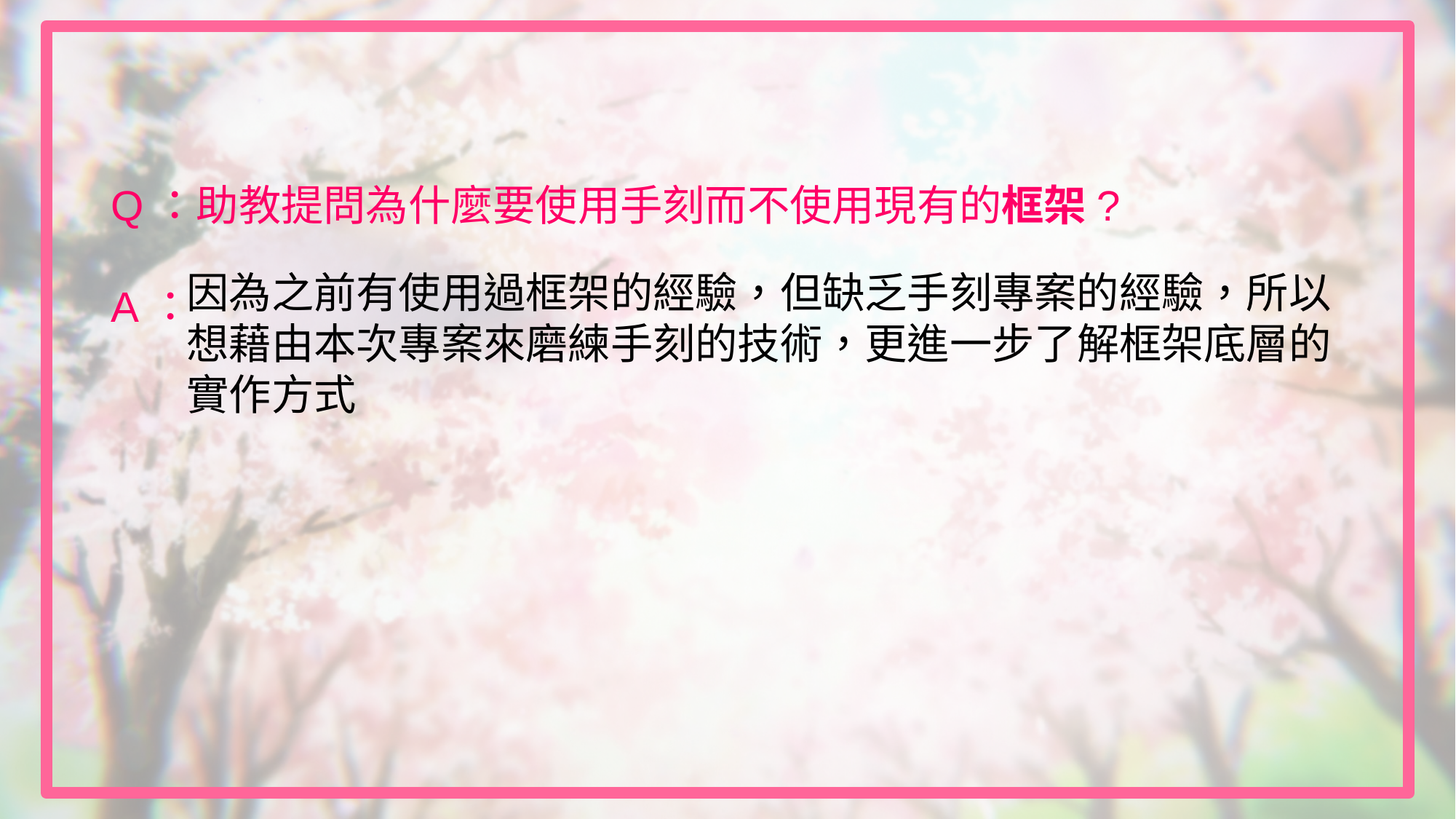

# Q：助教提問為什麼要使用手刻而不使用現有的框架? A：
因為之前有使用過框架的經驗，但缺乏手刻專案的經驗，所以想藉由本次專案來磨練手刻的技術，更進一步了解框架底層的實作方式